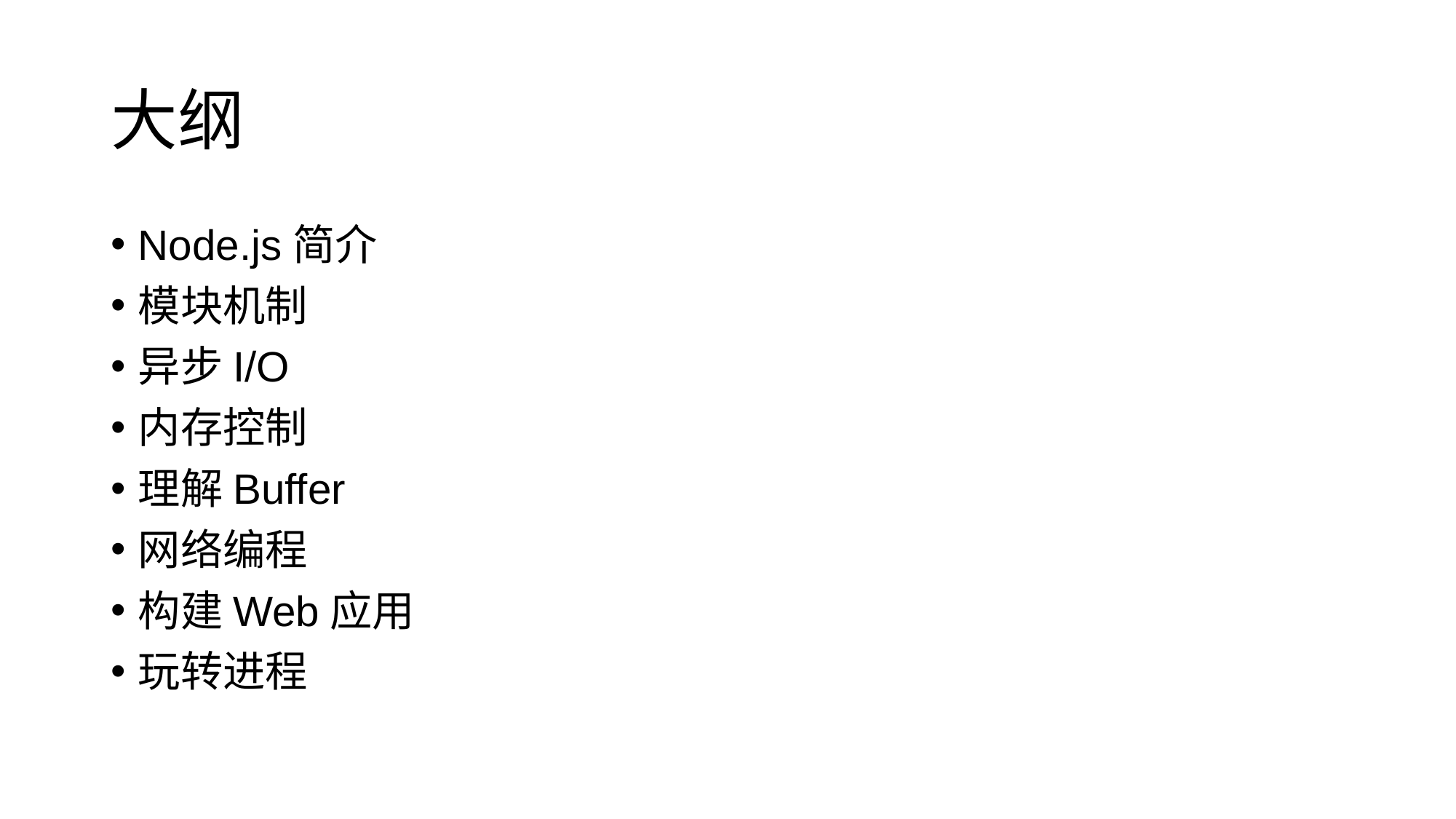

# 大纲
Node.js简介
模块机制
异步I/O
内存控制
理解Buffer
网络编程
构建Web应用
玩转进程